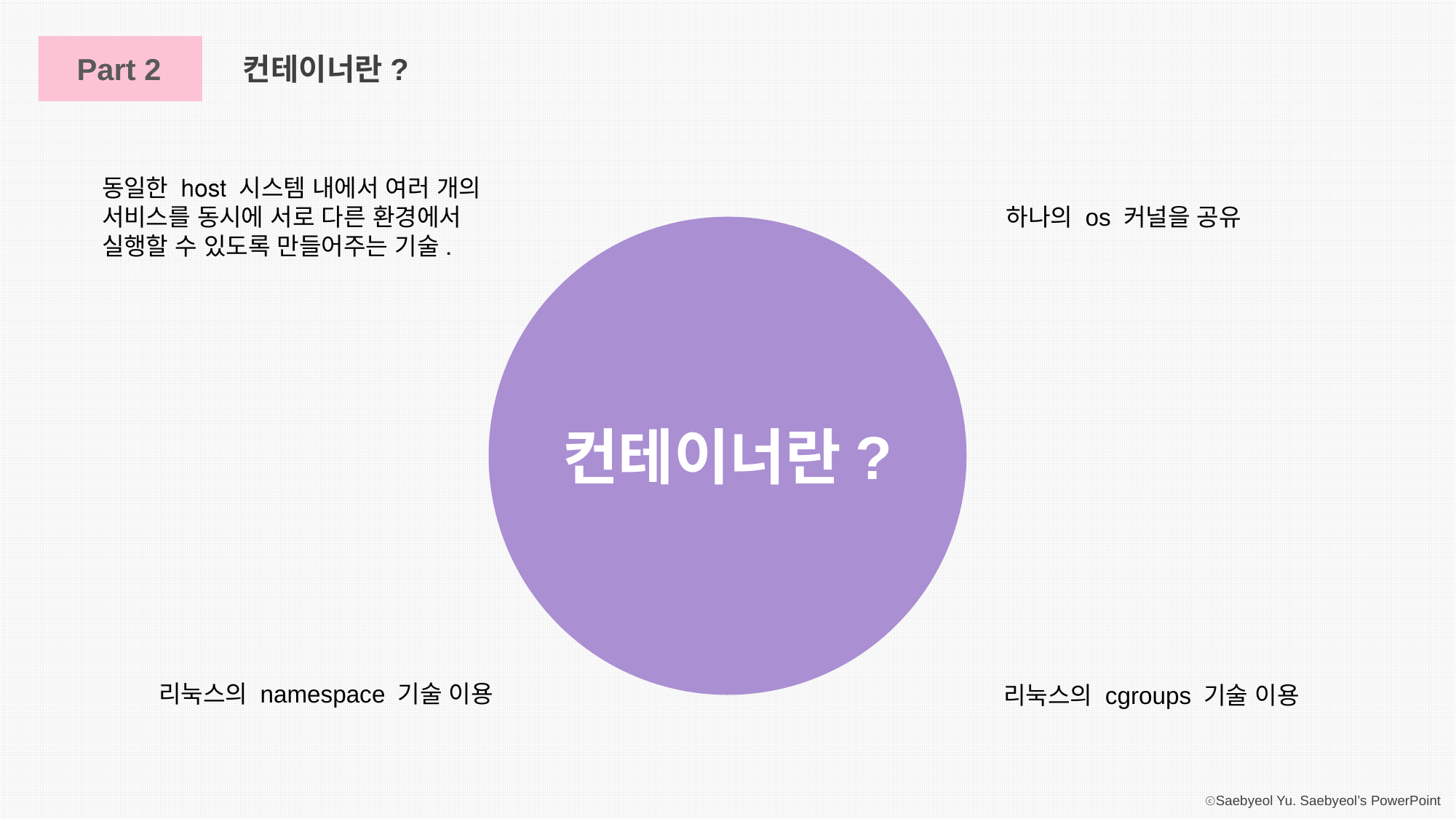

Part 2
컨테이너란?
동일한 host 시스템 내에서 여러 개의 서비스를 동시에 서로 다른 환경에서 실행할 수 있도록 만들어주는 기술.
하나의 os 커널을 공유

컨테이너란?
리눅스의 namespace 기술 이용
리눅스의 cgroups 기술 이용